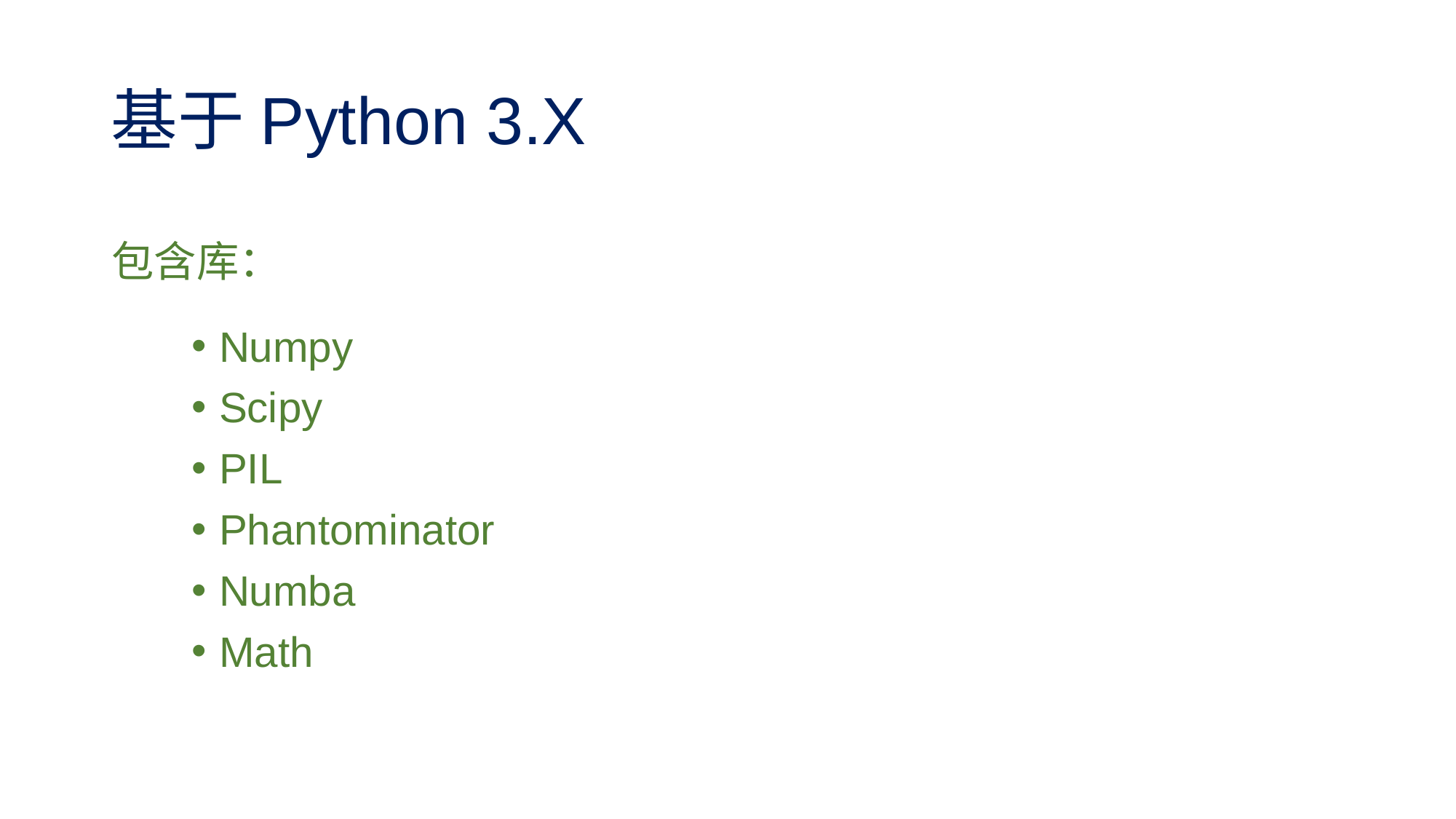

# 基于Python 3.X
包含库：

Numpy
Scipy
PIL
Phantominator
Numba
Math